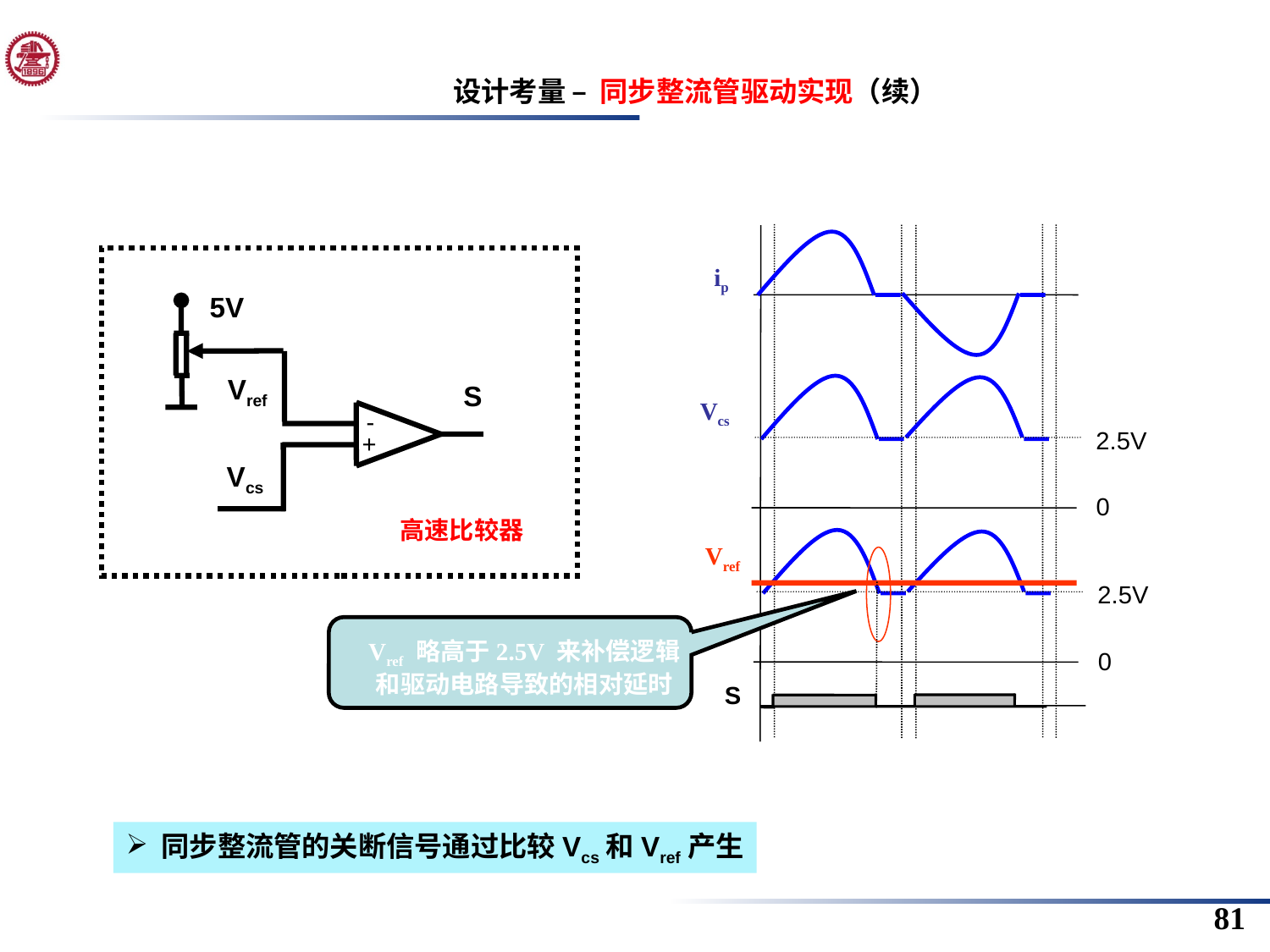

设计考量 –  同步整流管驱动实现（续）

ip
5V

Vref
S

Vcs
-

2.5V
+

Vcs
0

高速比较器

Vref

2.5V

Vref 略高于2.5V 来补偿逻辑和驱动电路导致的相对延时

0

S

 同步整流管的关断信号通过比较Vcs和Vref产生